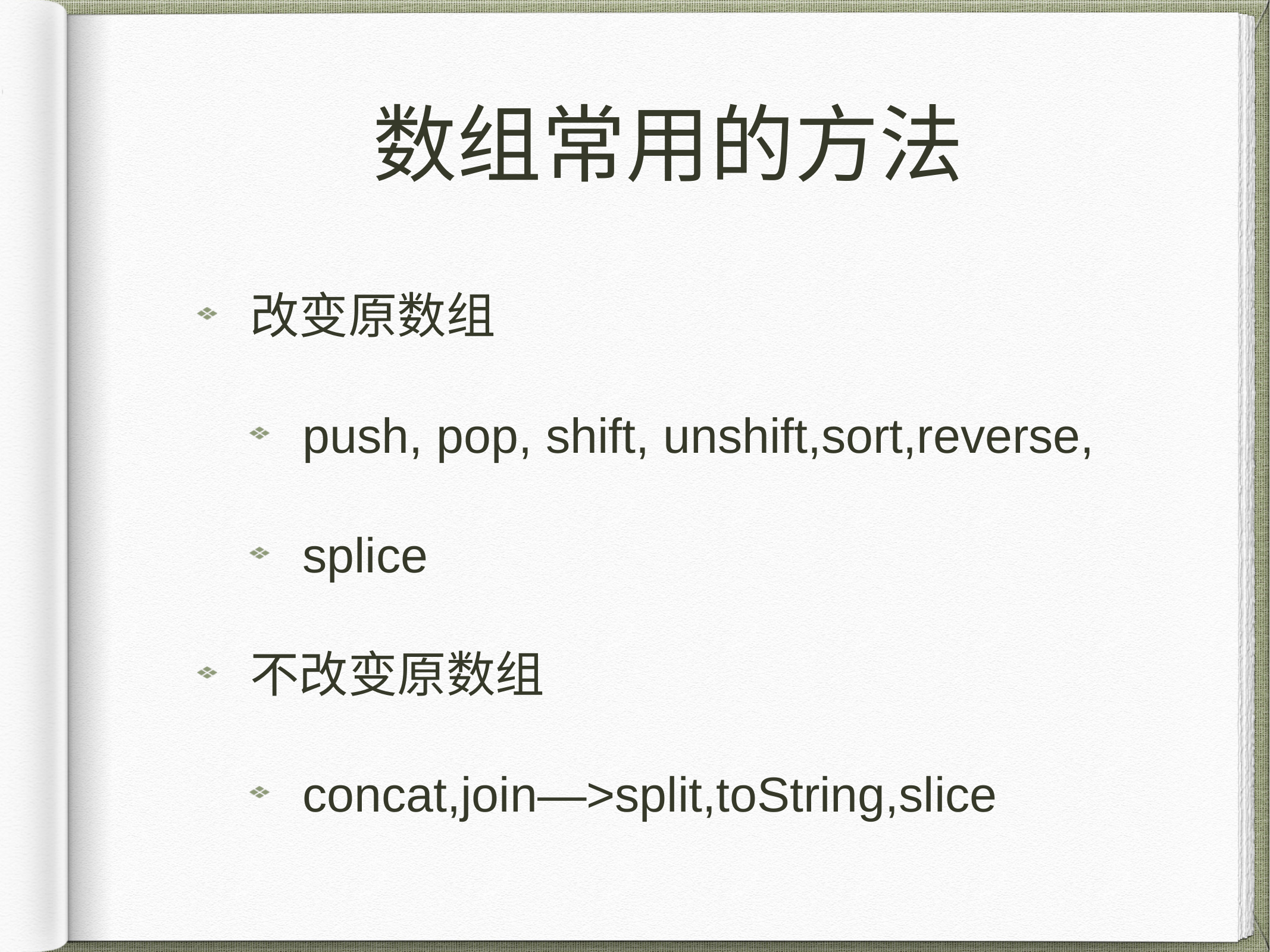

# 数组常用的方法
改变原数组
push, pop, shift, unshift,sort,reverse,
splice
不改变原数组
concat,join—>split,toString,slice